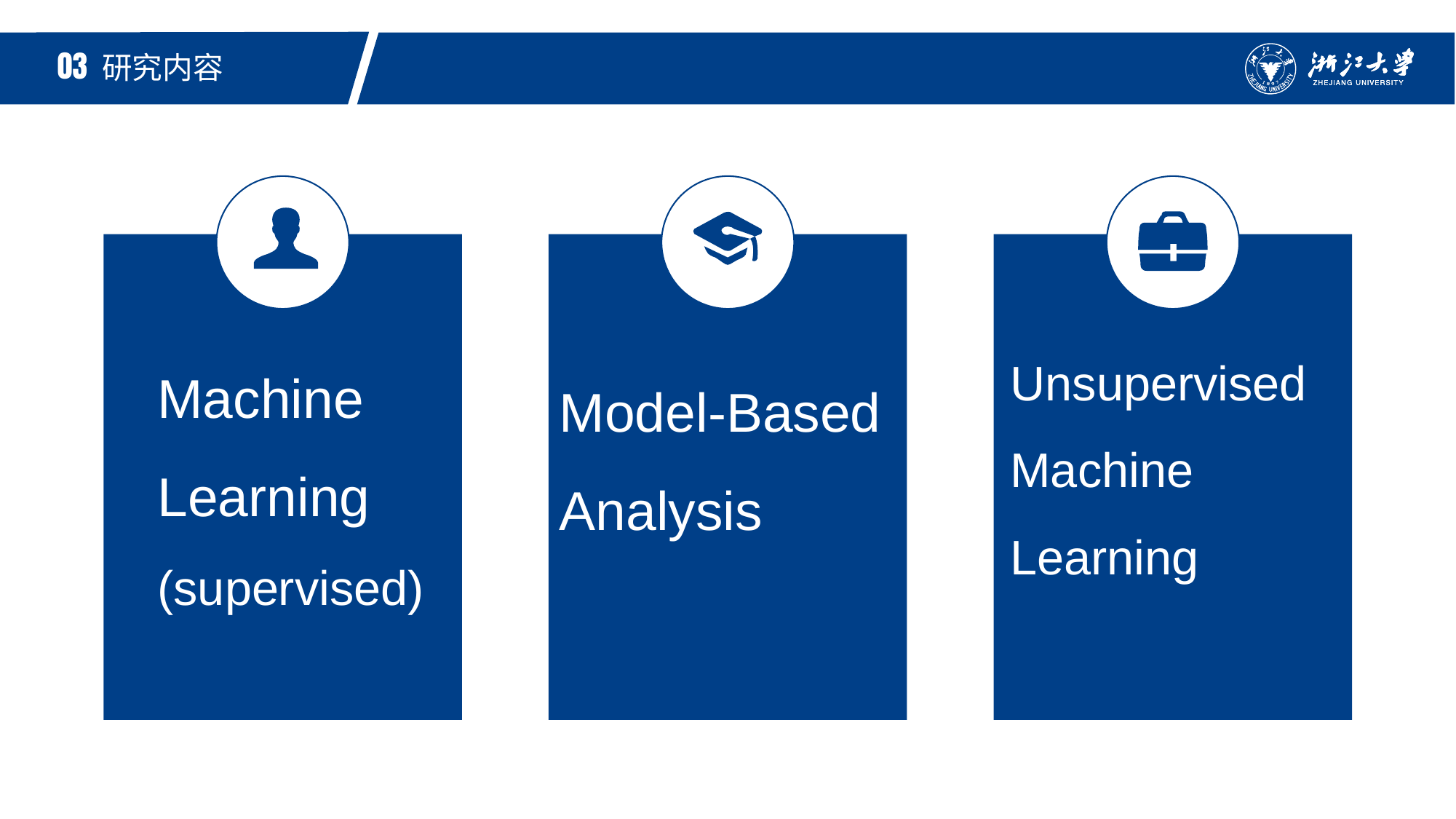

03 研究内容

Unsupervised Machine Learning
Machine
Learning
(supervised)
Model-Based Analysis